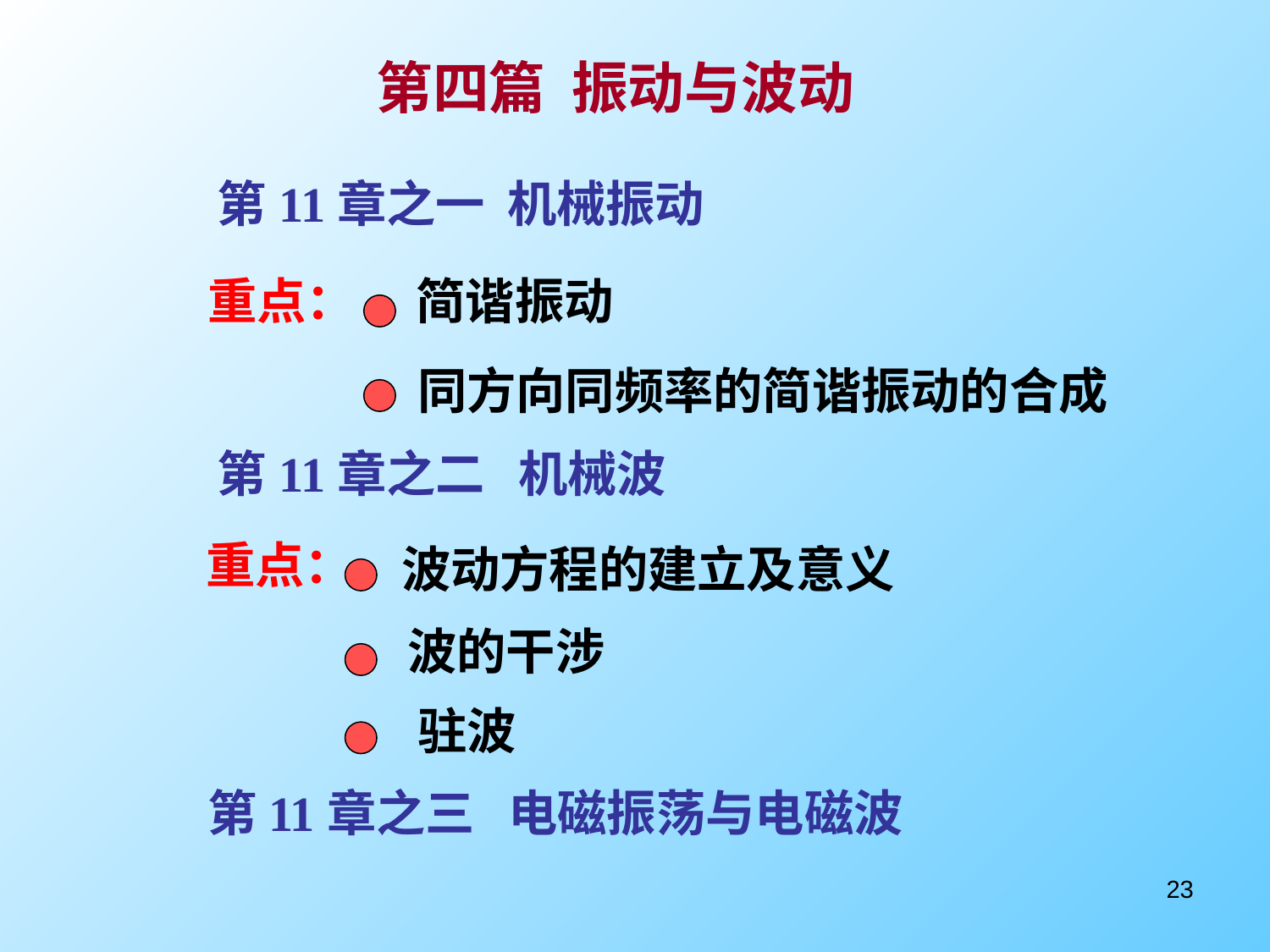

第四篇  振动与波动
第11章之一  机械振动
重点：
简谐振动

同方向同频率的简谐振动的合成

第11章之二   机械波
重点：
波动方程的建立及意义

波的干涉

驻波

第11章之三   电磁振荡与电磁波
23